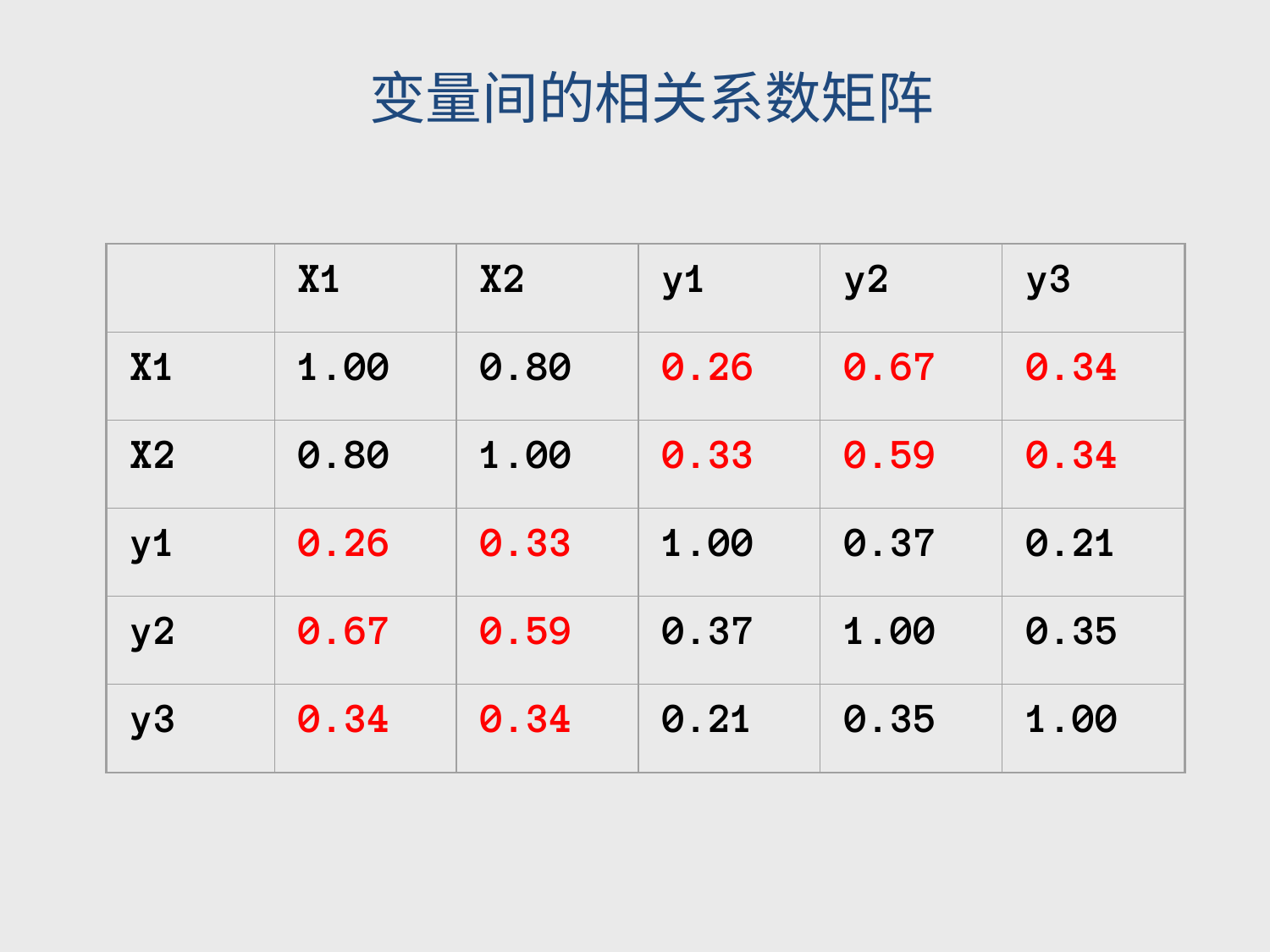

变量间的相关系数矩阵

X1

X2

y1

y2

y3

X1

1.00

0.80

0.26

0.67

0.34

X2

0.80

1.00

0.33

0.59

0.34

y1

0.26

0.33

1.00

0.37

0.21

y2

0.67

0.59

0.37

1.00

0.35

y3

0.34

0.34

0.21

0.35

1.00